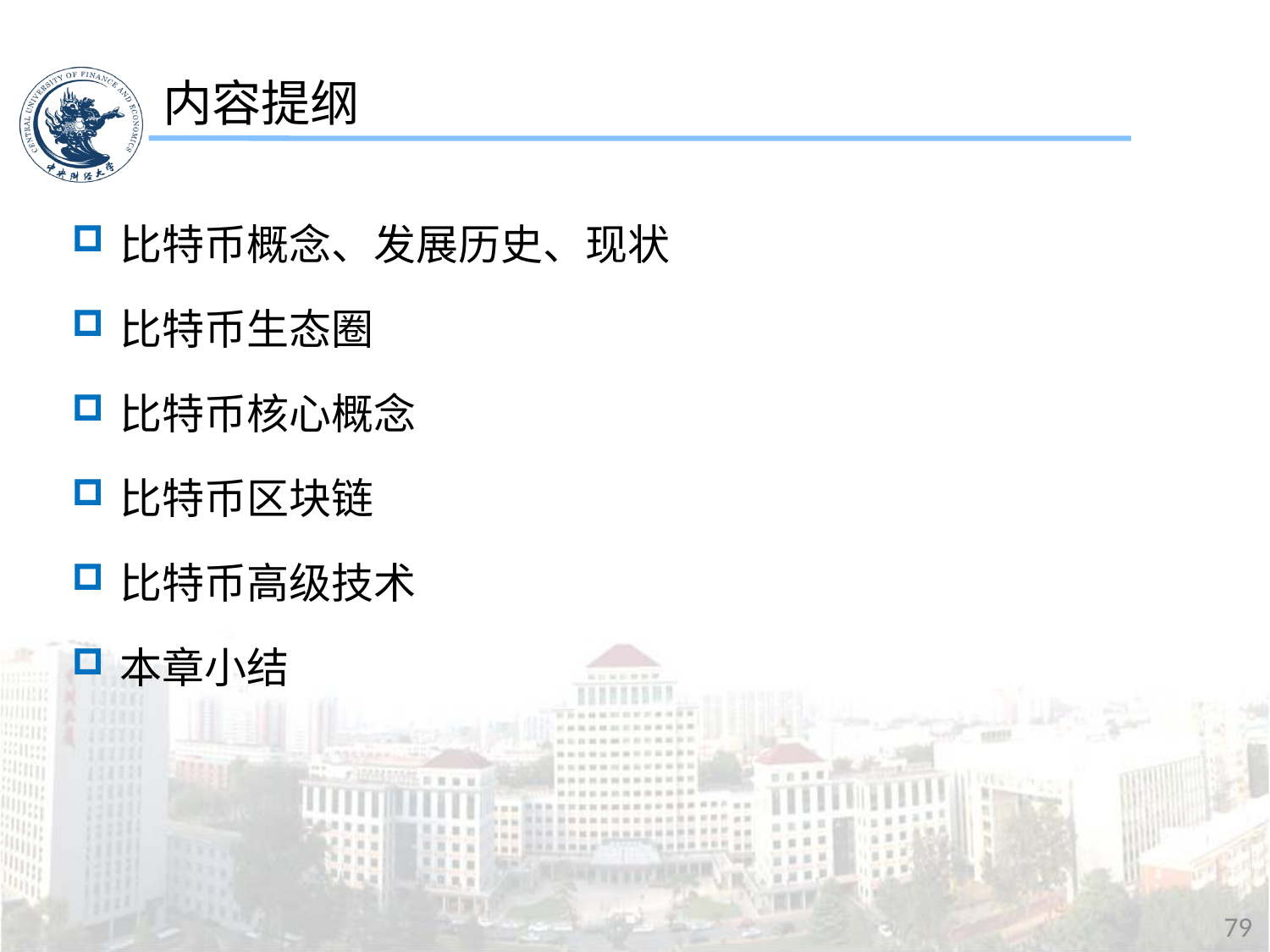

内容提纲
比特币概念、发展历史、现状
比特币生态圈
比特币核心概念
比特币区块链
比特币高级技术
本章小结
79